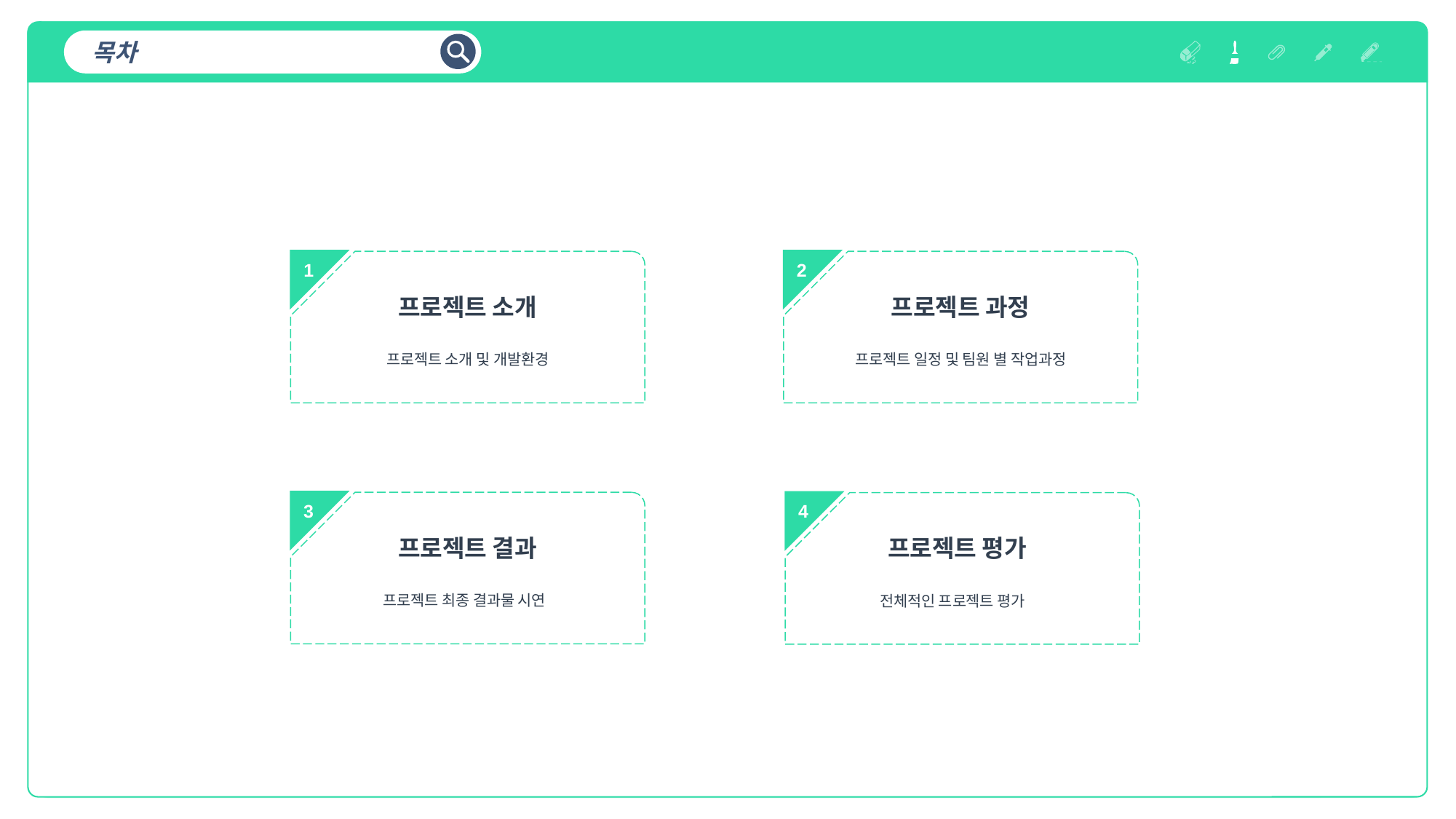

목차

1
2
프로젝트 소개

프로젝트 소개 및 개발환경
프로젝트 과정

프로젝트 일정 및 팀원 별 작업과정

3
4
프로젝트 결과

프로젝트 최종 결과물 시연
프로젝트 평가

전체적인 프로젝트 평가